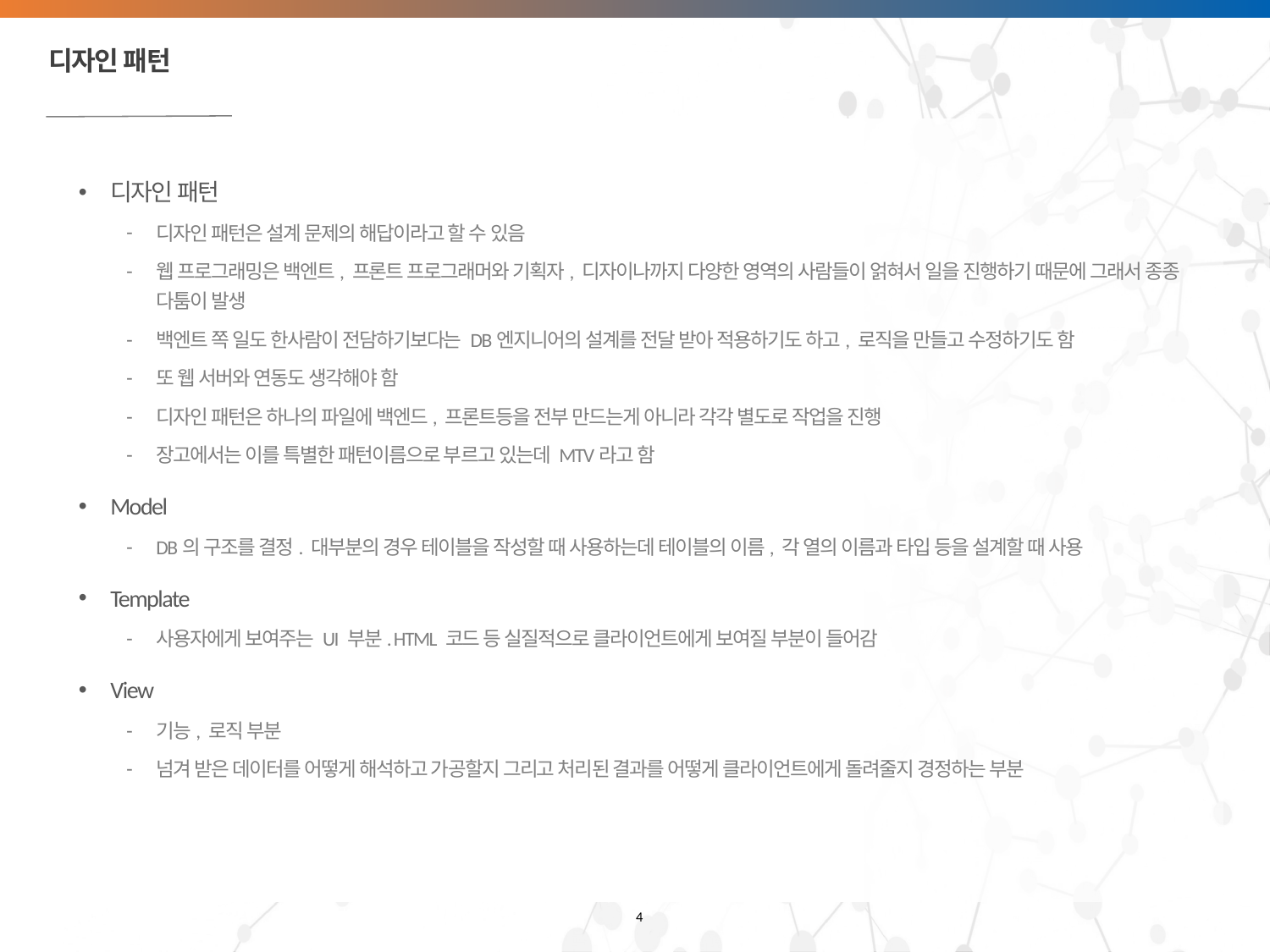

# 디자인 패턴

디자인 패턴
디자인 패턴은 설계 문제의 해답이라고 할 수 있음
웹 프로그래밍은 백엔트, 프론트 프로그래머와 기획자, 디자이나까지 다양한 영역의 사람들이 얽혀서 일을 진행하기 때문에 그래서 종종 다툼이 발생
백엔트 쪽 일도 한사람이 전담하기보다는 DB엔지니어의 설계를 전달 받아 적용하기도 하고, 로직을 만들고 수정하기도 함
또 웹 서버와 연동도 생각해야 함
디자인 패턴은 하나의 파일에 백엔드, 프론트등을 전부 만드는게 아니라 각각 별도로 작업을 진행
장고에서는 이를 특별한 패턴이름으로 부르고 있는데 MTV라고 함
Model
DB의 구조를 결정. 대부분의 경우 테이블을 작성할 때 사용하는데 테이블의 이름, 각 열의 이름과 타입 등을 설계할 때 사용
Template
사용자에게 보여주는 UI 부분. HTML 코드 등 실질적으로 클라이언트에게 보여질 부분이 들어감
View
기능, 로직 부분
넘겨 받은 데이터를 어떻게 해석하고 가공할지 그리고 처리된 결과를 어떻게 클라이언트에게 돌려줄지 경정하는 부분
4